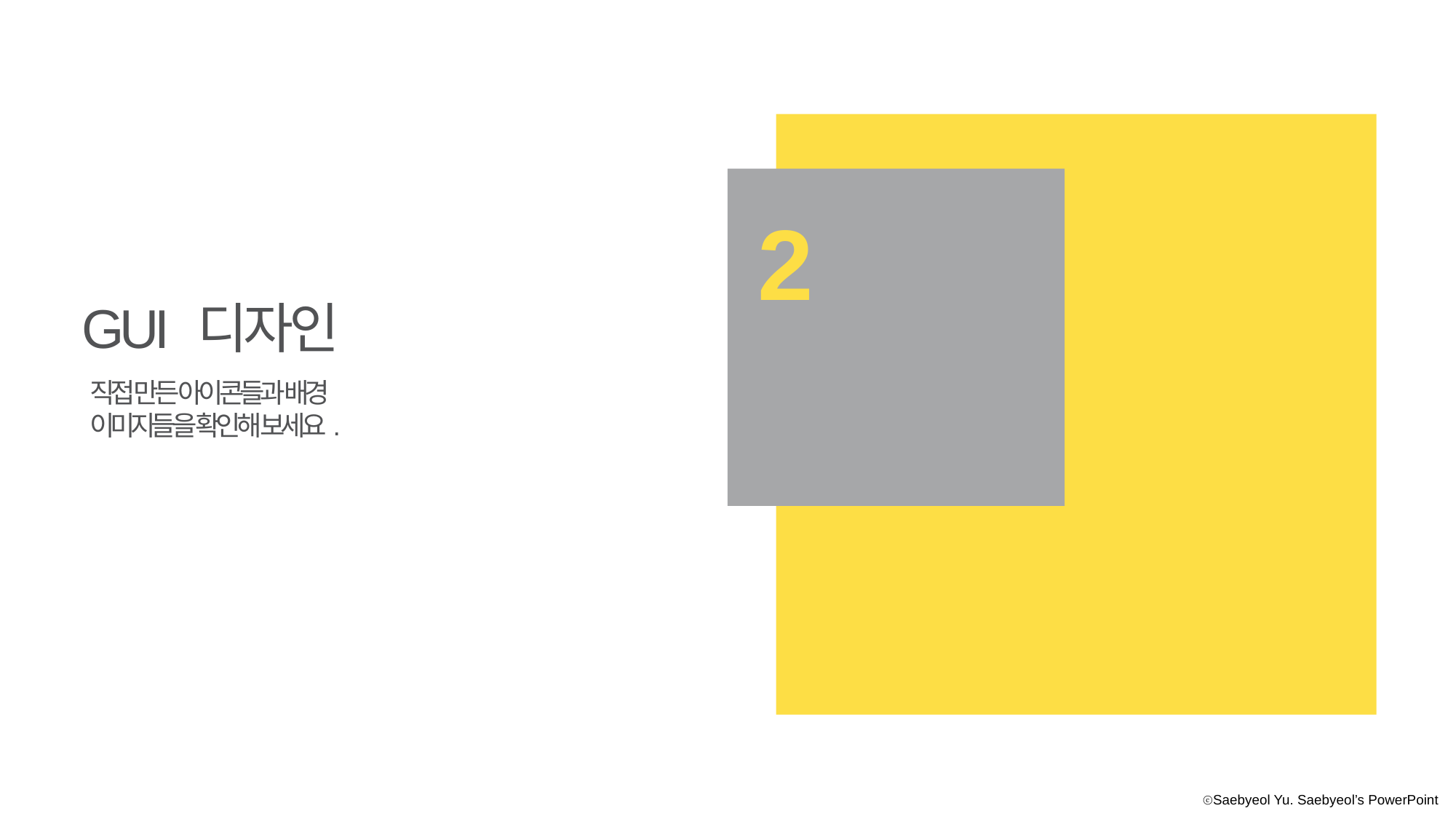

2
GUI 디자인
직접 만든 아이콘들과 배경 이미지들을 확인해 보세요.